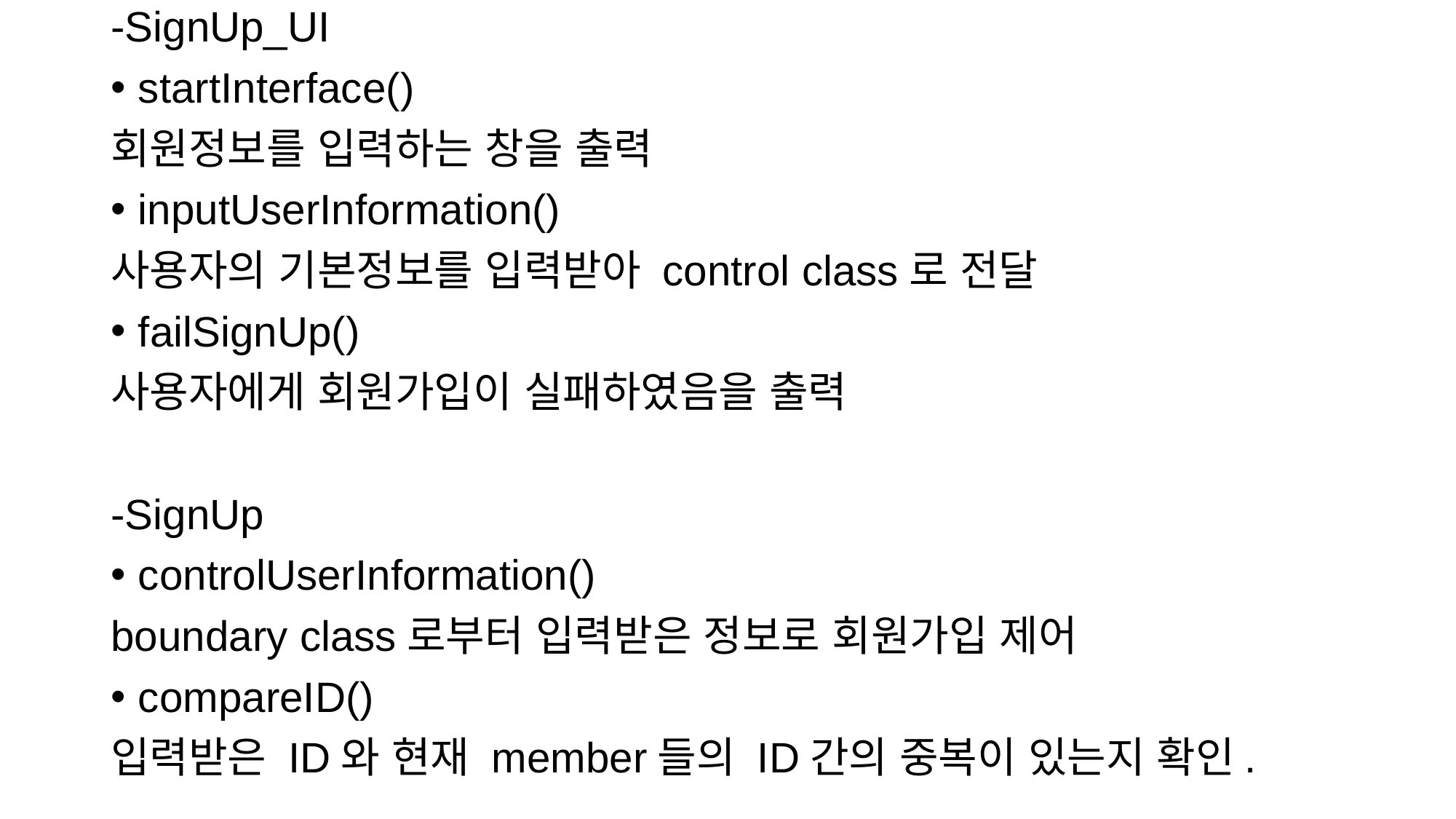

-SignUp_UI
startInterface()
회원정보를 입력하는 창을 출력
inputUserInformation()
사용자의 기본정보를 입력받아 control class로 전달
failSignUp()
사용자에게 회원가입이 실패하였음을 출력

-SignUp
controlUserInformation()
boundary class로부터 입력받은 정보로 회원가입 제어
compareID()
입력받은 ID와 현재 member들의 ID간의 중복이 있는지 확인.